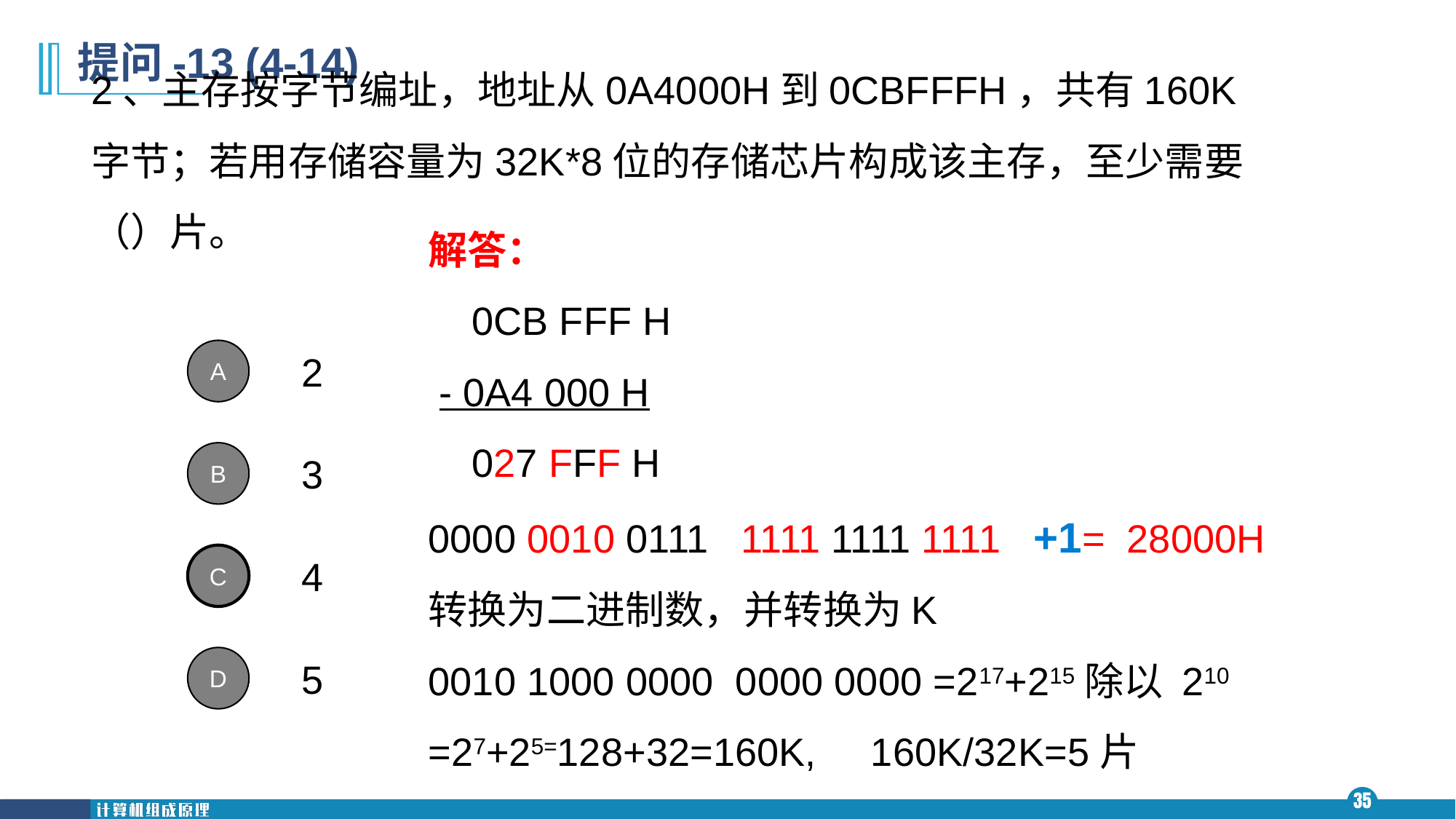

2、主存按字节编址，地址从0A4000H到0CBFFFH，共有160K字节；若用存储容量为32K*8位的存储芯片构成该主存，至少需要（）片。
提问-13 (4-14)
2
A
3
B
解答：
    0CB FFF H
 - 0A4 000 H
    027 FFF H
0000 0010 0111   1111 1111 1111   +1=  28000H
转换为二进制数，并转换为K
0010 1000 0000  0000 0000 =217+215除以 210 =27+25=128+32=160K,     160K/32K=5片

4
C
5
D